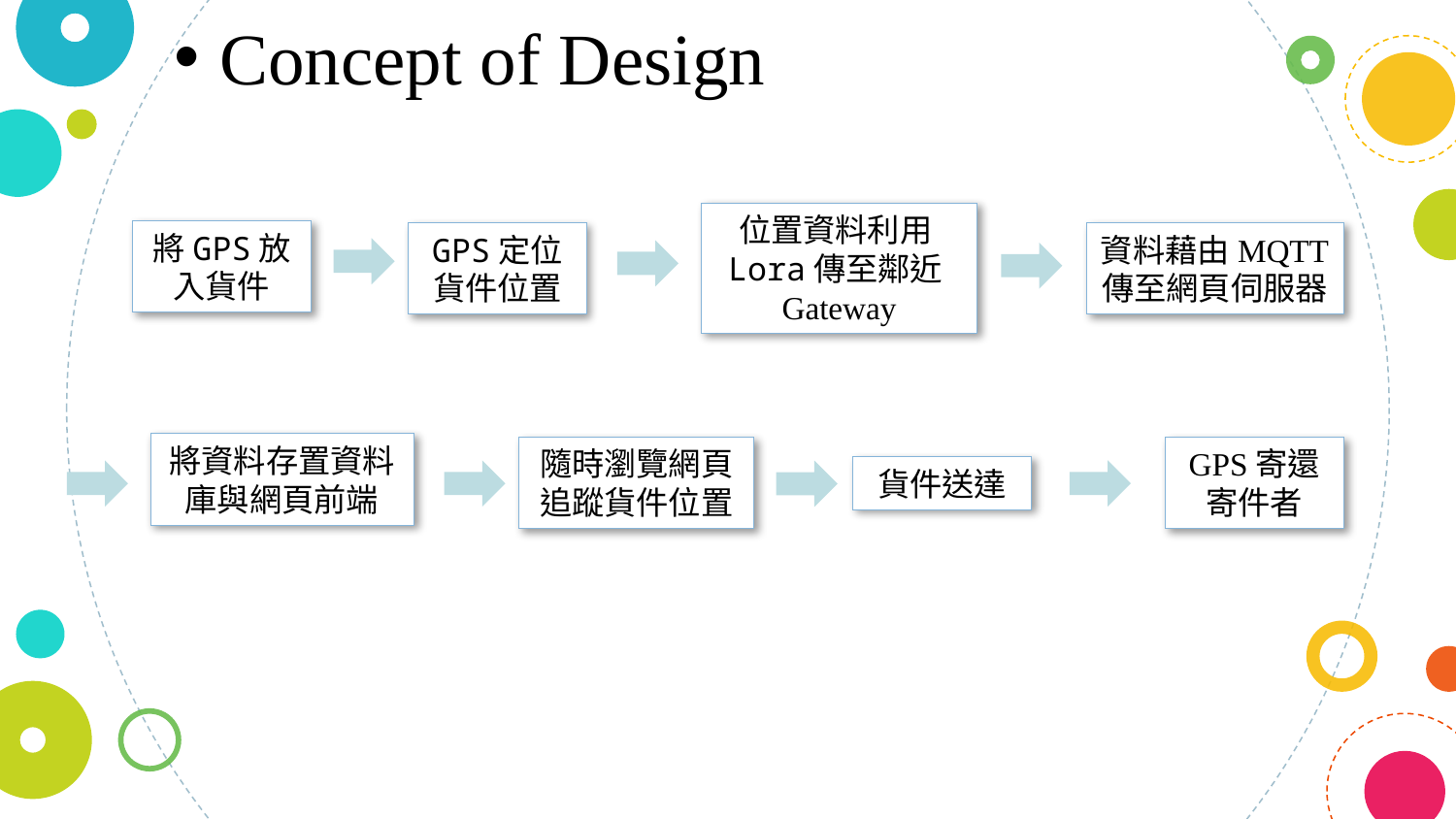

Concept of Design
位置資料利用Lora傳至鄰近Gateway
將GPS放入貨件
GPS定位貨件位置
資料藉由MQTT傳至網頁伺服器

將資料存置資料庫與網頁前端
隨時瀏覽網頁追蹤貨件位置
GPS寄還寄件者
貨件送達